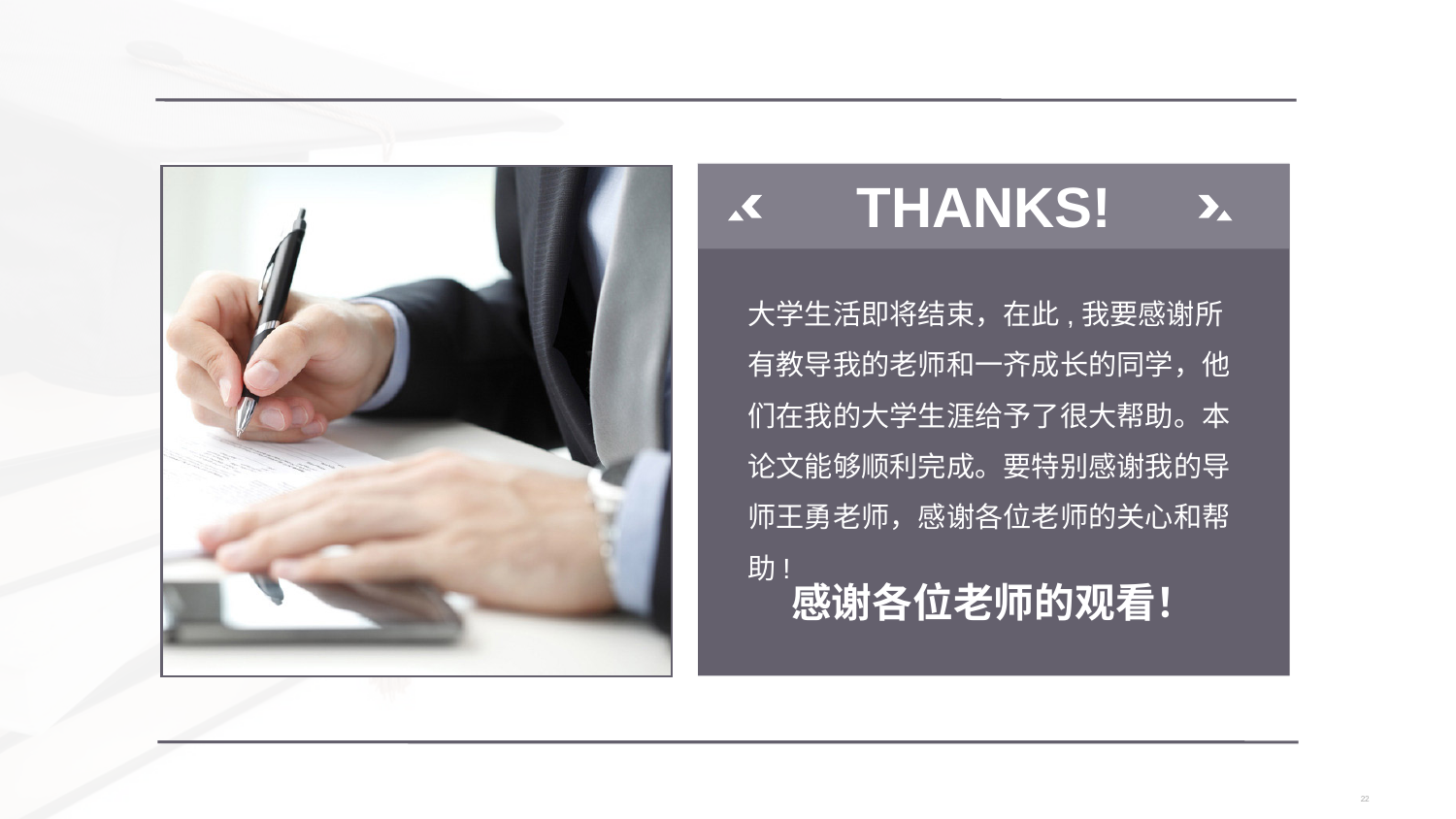

THANKS!

大学生活即将结束，在此,我要感谢所有教导我的老师和一齐成长的同学，他们在我的大学生涯给予了很大帮助。本论文能够顺利完成。要特别感谢我的导师王勇老师，感谢各位老师的关心和帮助!
感谢各位老师的观看！